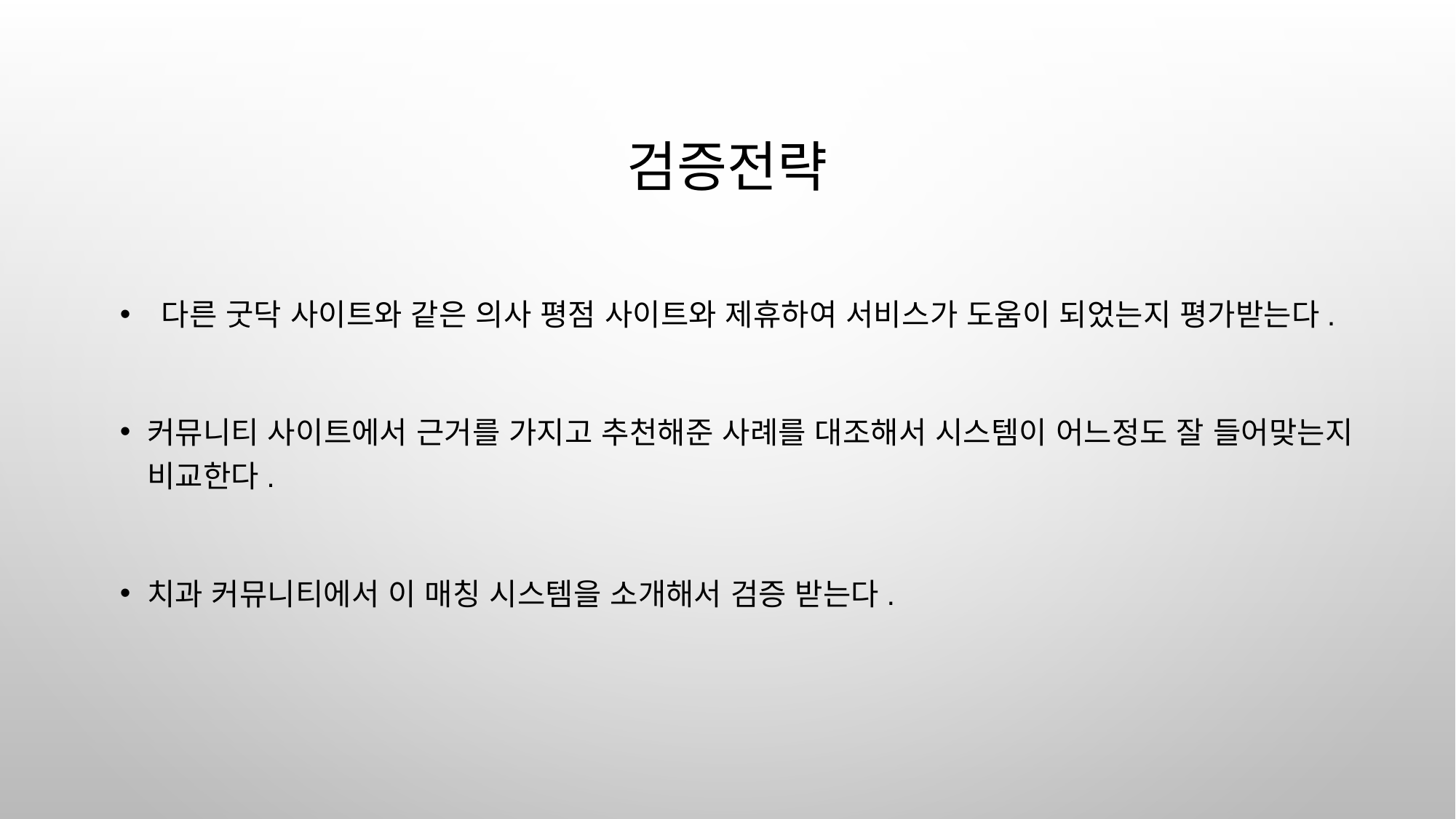

# 검증전략
 다른 굿닥 사이트와 같은 의사 평점 사이트와 제휴하여 서비스가 도움이 되었는지 평가받는다.

커뮤니티 사이트에서 근거를 가지고 추천해준 사례를 대조해서 시스템이 어느정도 잘 들어맞는지 비교한다.

치과 커뮤니티에서 이 매칭 시스템을 소개해서 검증 받는다.